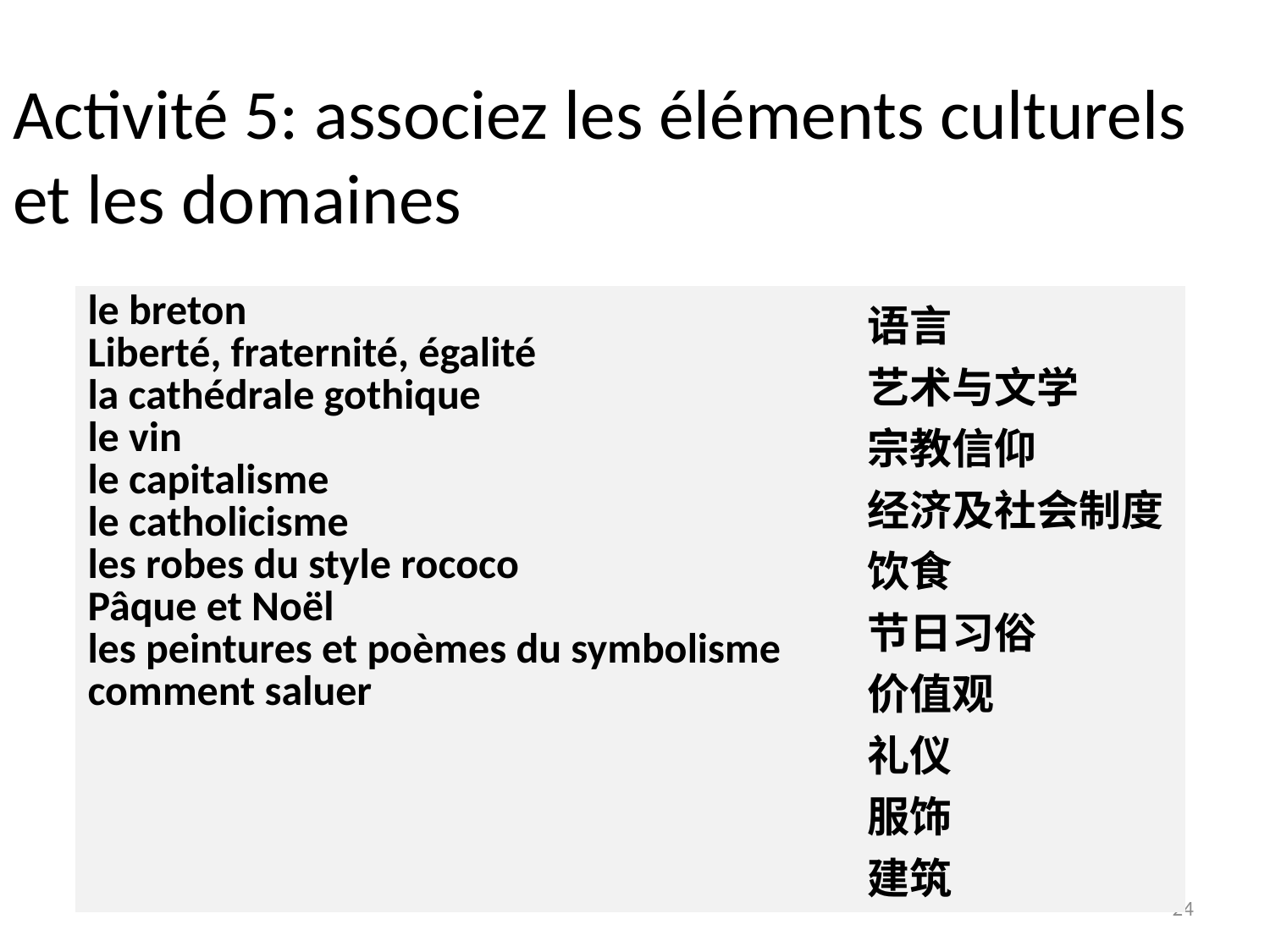

# Activité 5: associez les éléments culturels et les domaines
| le breton Liberté, fraternité, égalité la cathédrale gothique le vin le capitalisme le catholicisme les robes du style rococo Pâque et Noël les peintures et poèmes du symbolisme comment saluer | 语言 艺术与文学 宗教信仰 经济及社会制度 饮食 节日习俗 价值观 礼仪 服饰 建筑 |
| --- | --- |

24